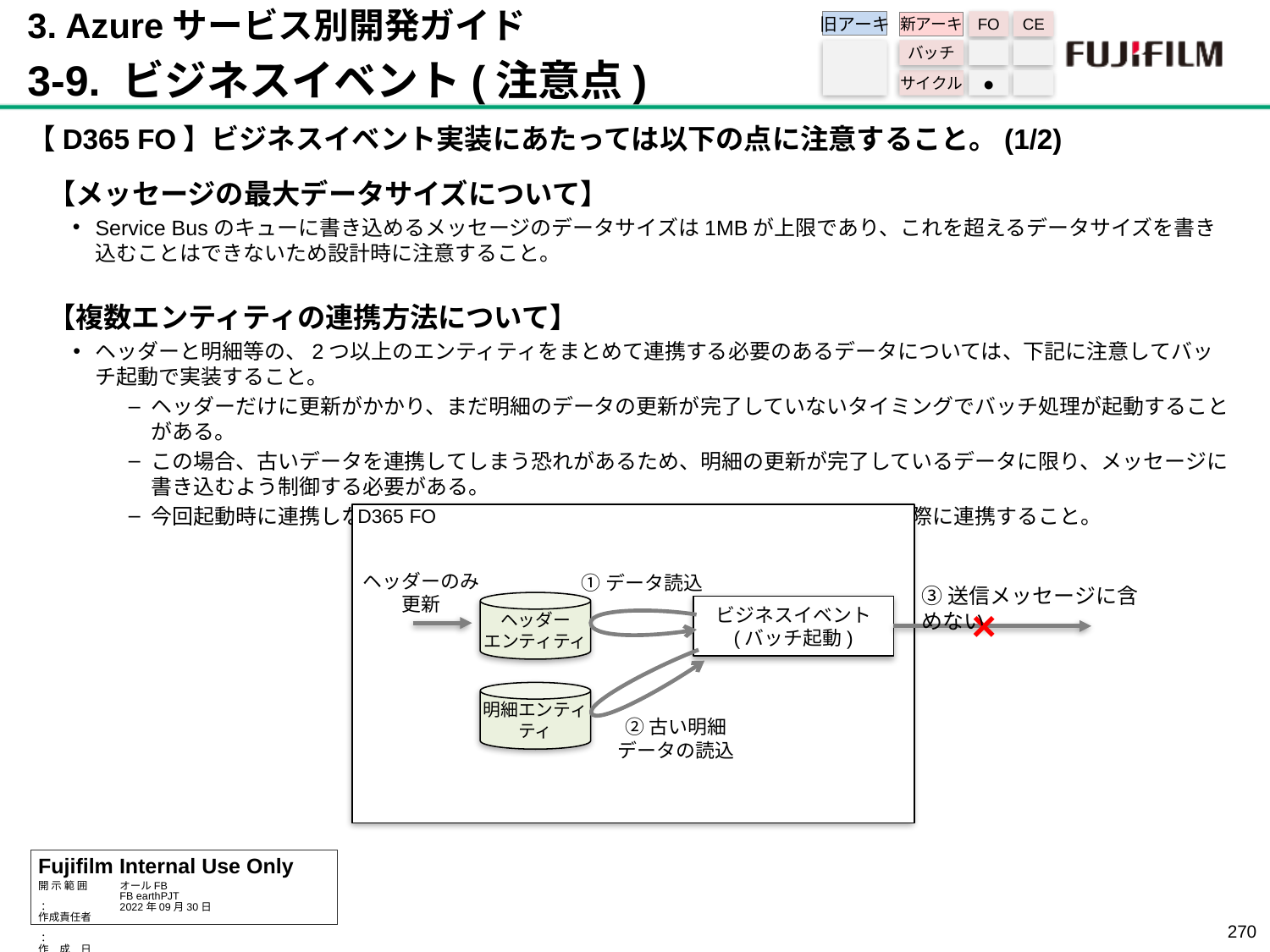

3. Azureサービス別開発ガイド
3-9. ビジネスイベント(注意点)
旧アーキ
FO
CE
新アーキ
バッチ

サイクル
●

【D365 FO】ビジネスイベント実装にあたっては以下の点に注意すること。(1/2)

【メッセージの最大データサイズについて】
Service Busのキューに書き込めるメッセージのデータサイズは1MBが上限であり、これを超えるデータサイズを書き込むことはできないため設計時に注意すること。

【複数エンティティの連携方法について】
ヘッダーと明細等の、2つ以上のエンティティをまとめて連携する必要のあるデータについては、下記に注意してバッチ起動で実装すること。
ヘッダーだけに更新がかかり、まだ明細のデータの更新が完了していないタイミングでバッチ処理が起動することがある。
この場合、古いデータを連携してしまう恐れがあるため、明細の更新が完了しているデータに限り、メッセージに書き込むよう制御する必要がある。
今回起動時に連携しないことを決めたデータについては、バッチが次回起動した際に連携すること。

 D365 FO
ヘッダーのみ
更新
①データ読込

③送信メッセージに含めない
×
ヘッダー
エンティティ
ビジネスイベント
(バッチ起動)

明細エンティティ
②古い明細
データの読込
270